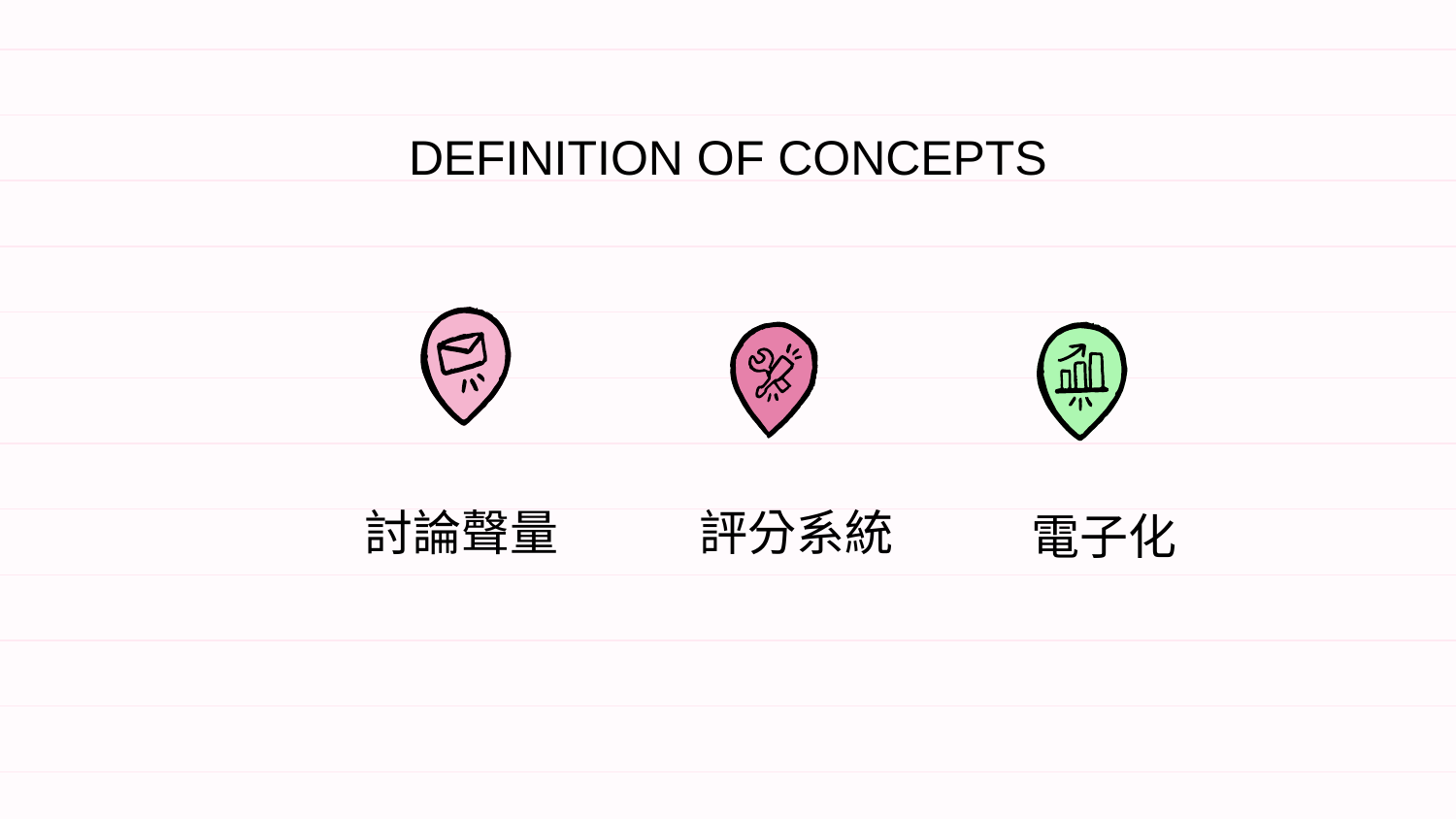

DEFINITION OF CONCEPTS

# 討論聲量
評分系統
電子化